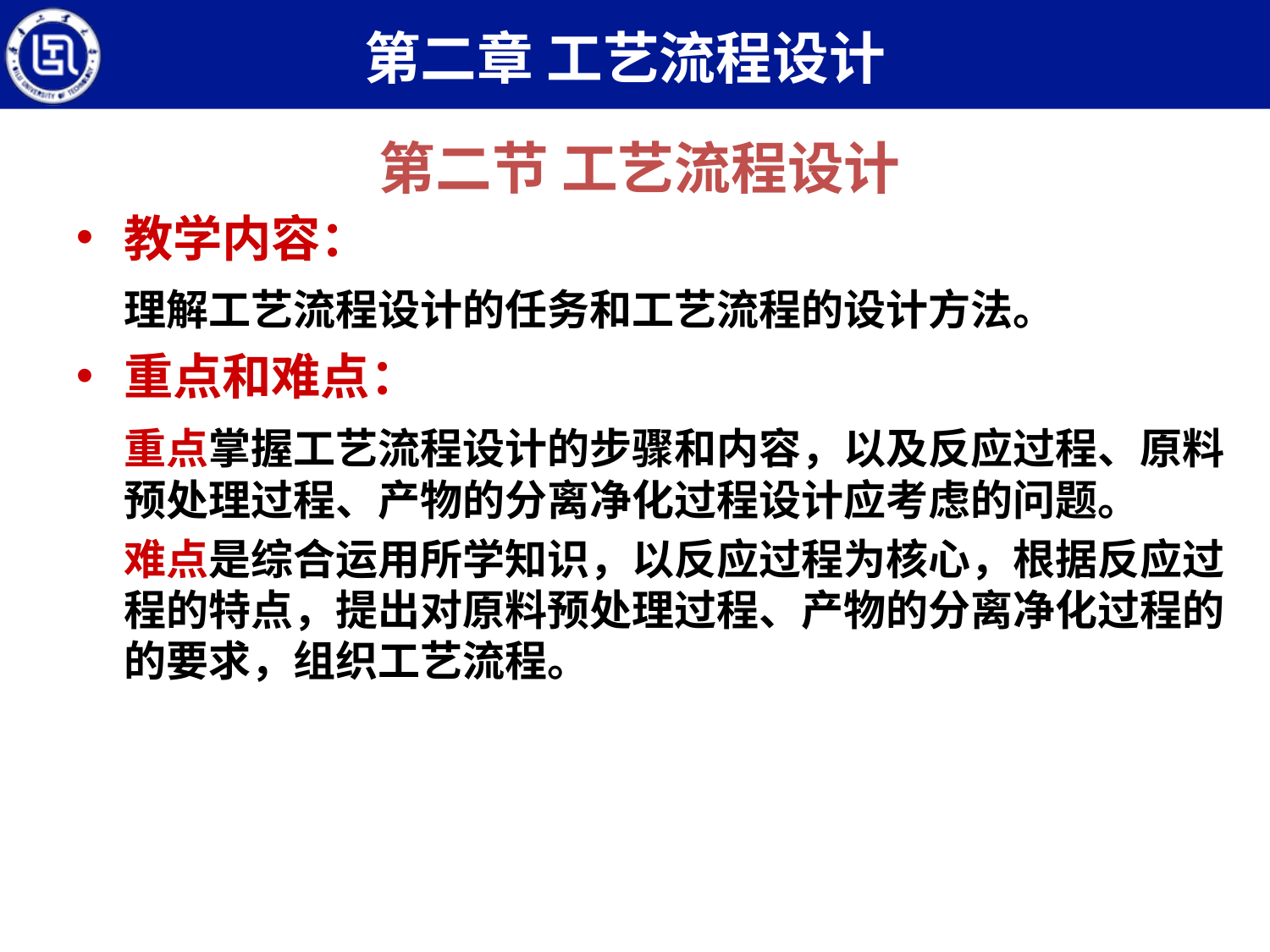

第二章 工艺流程设计
第二节 工艺流程设计
教学内容：
	理解工艺流程设计的任务和工艺流程的设计方法。
重点和难点：
	重点掌握工艺流程设计的步骤和内容，以及反应过程、原料预处理过程、产物的分离净化过程设计应考虑的问题。
	难点是综合运用所学知识，以反应过程为核心，根据反应过程的特点，提出对原料预处理过程、产物的分离净化过程的的要求，组织工艺流程。